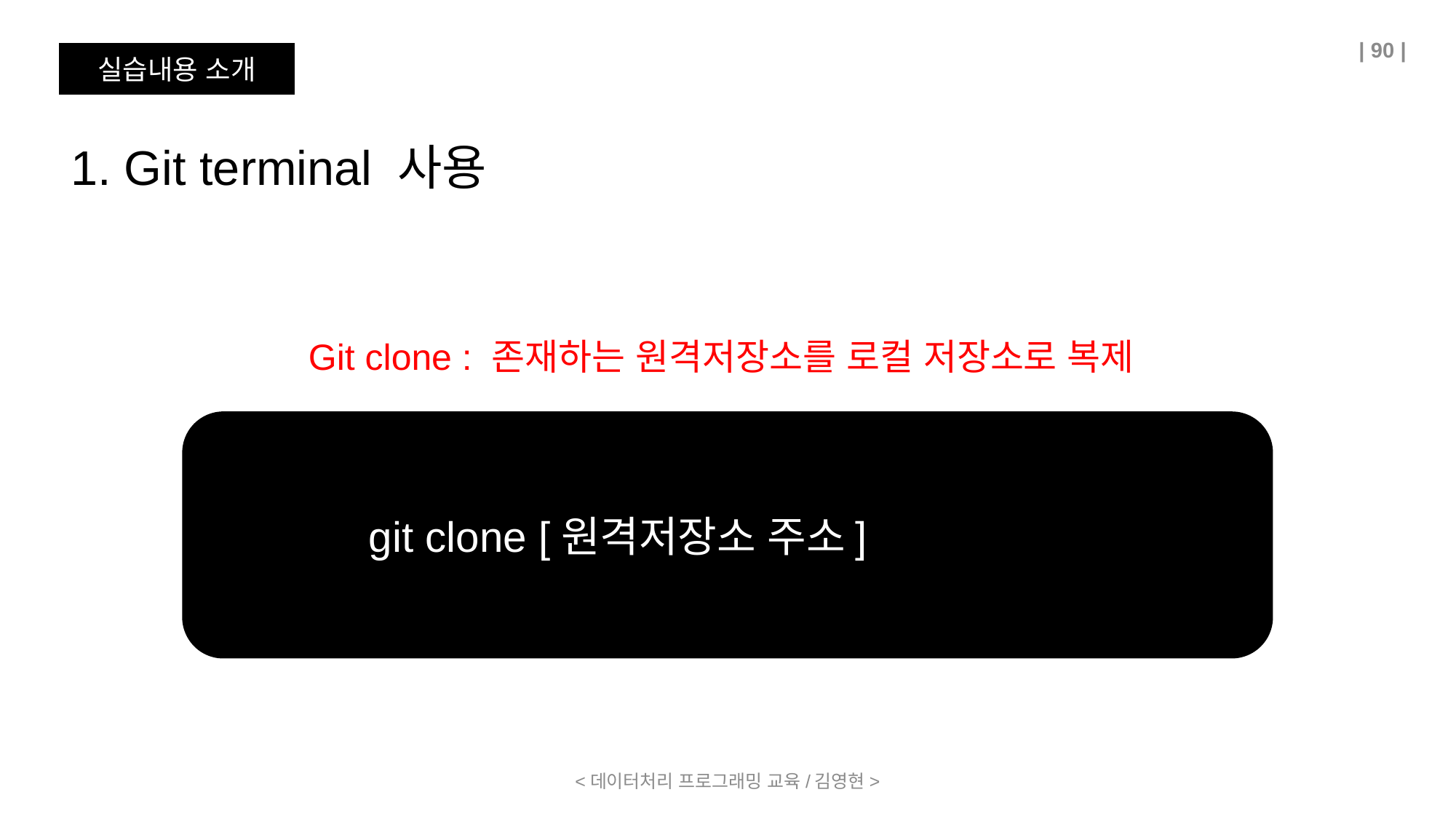

| 90 |
실습내용 소개

1. Git terminal 사용
Git clone : 존재하는 원격저장소를 로컬 저장소로 복제
	git clone [원격저장소 주소]
<데이터처리 프로그래밍 교육/김영현>